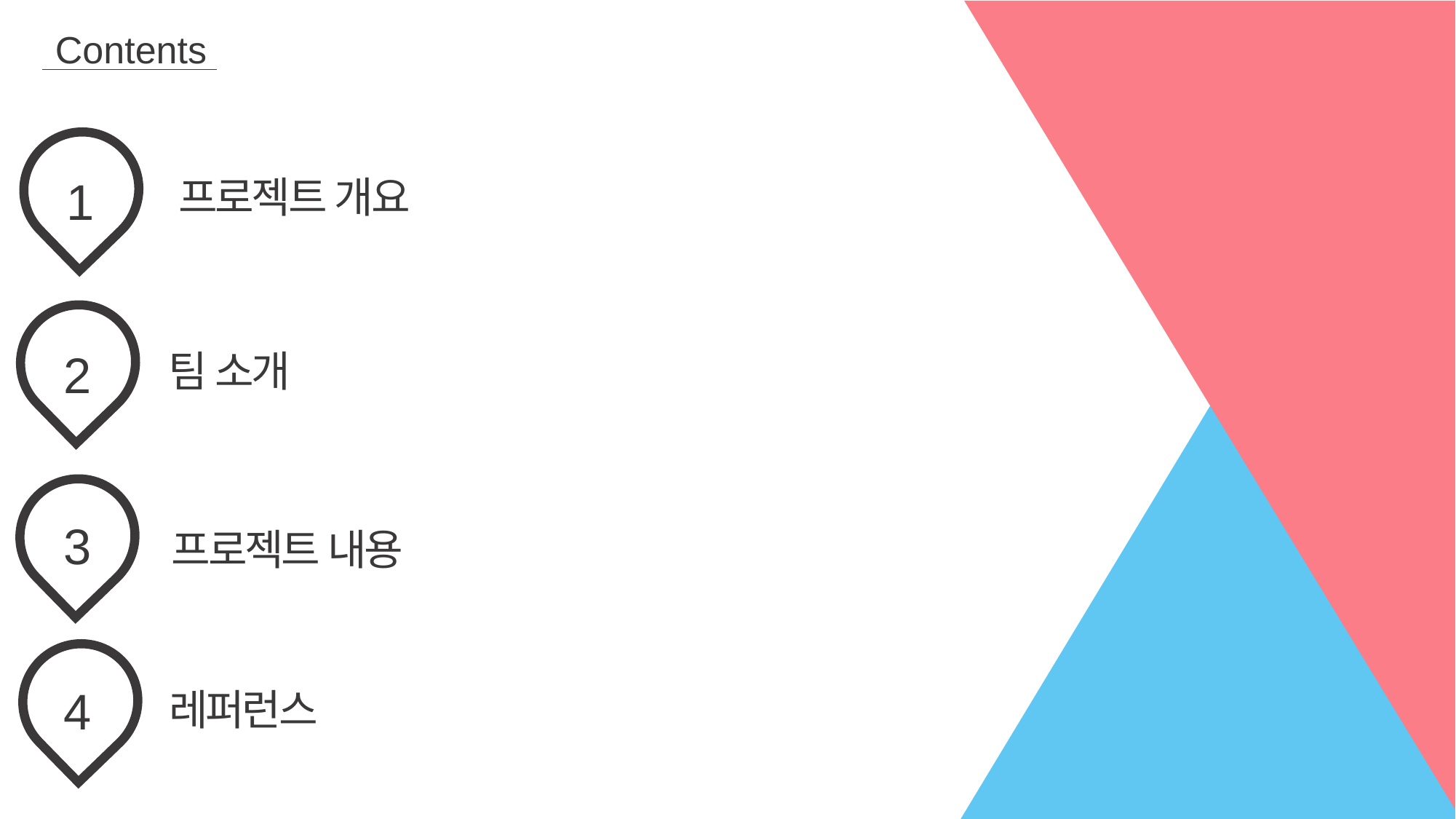

Contents

 1
프로젝트 개요
팀 소개
프로젝트 내용

 2

 3

 4
레퍼런스